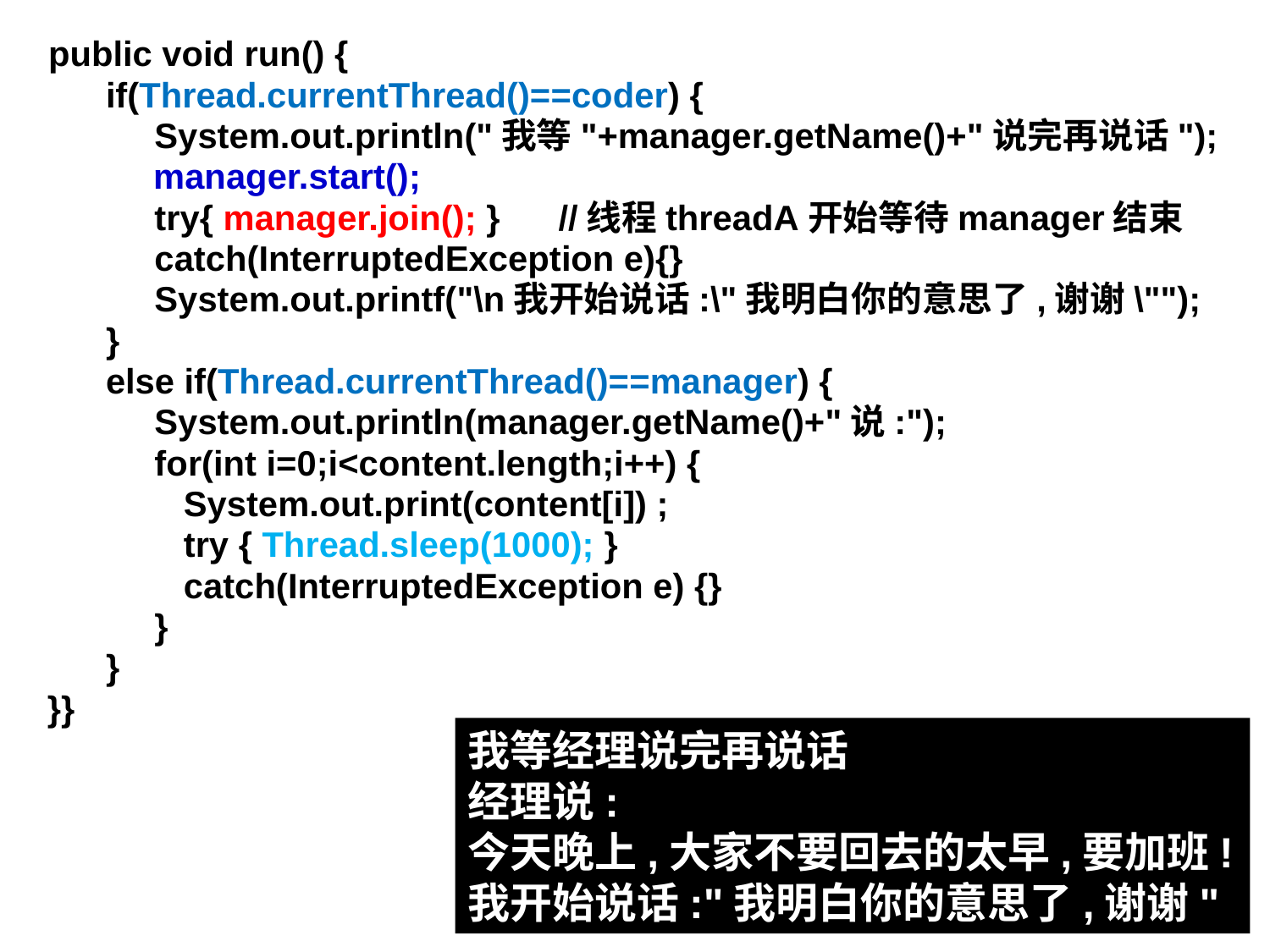

public void run() {
       if(Thread.currentThread()==coder) {
            System.out.println("我等"+manager.getName()+"说完再说话");
 	       manager.start();
            try{ manager.join(); }      //线程threadA开始等待manager结束
            catch(InterruptedException e){}
            System.out.printf("\n我开始说话:\"我明白你的意思了,谢谢\"");
       }
       else if(Thread.currentThread()==manager) {
            System.out.println(manager.getName()+"说:");
            for(int i=0;i<content.length;i++) {
               System.out.print(content[i]) ;
               try { Thread.sleep(1000); }
               catch(InterruptedException e) {}
            }
       }
 }}
我等经理说完再说话
经理说:
今天晚上,大家不要回去的太早,要加班!
我开始说话:"我明白你的意思了,谢谢"